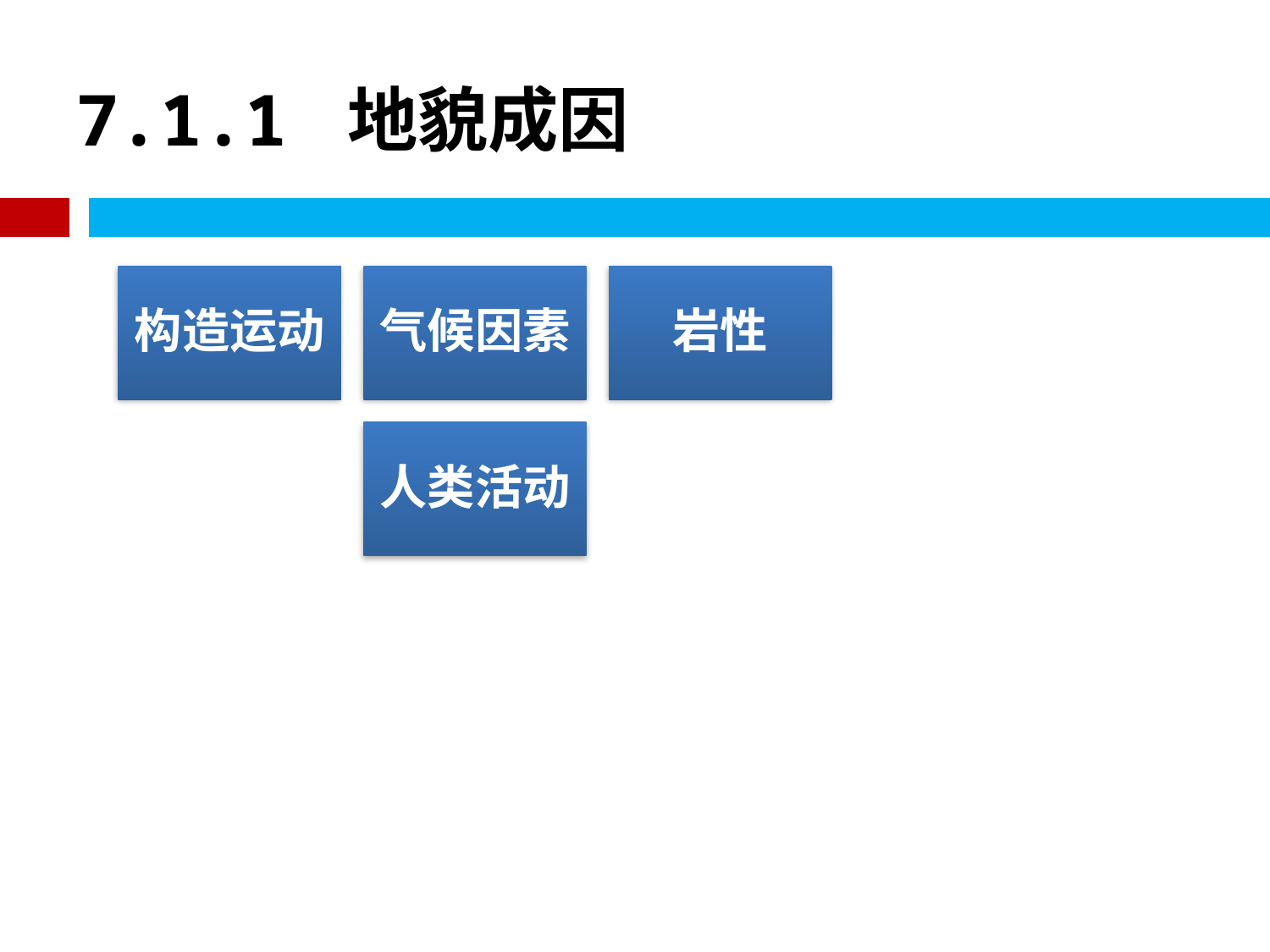

# 7.1.1 地貌成因
构造运动
气候因素
岩性
人类活动